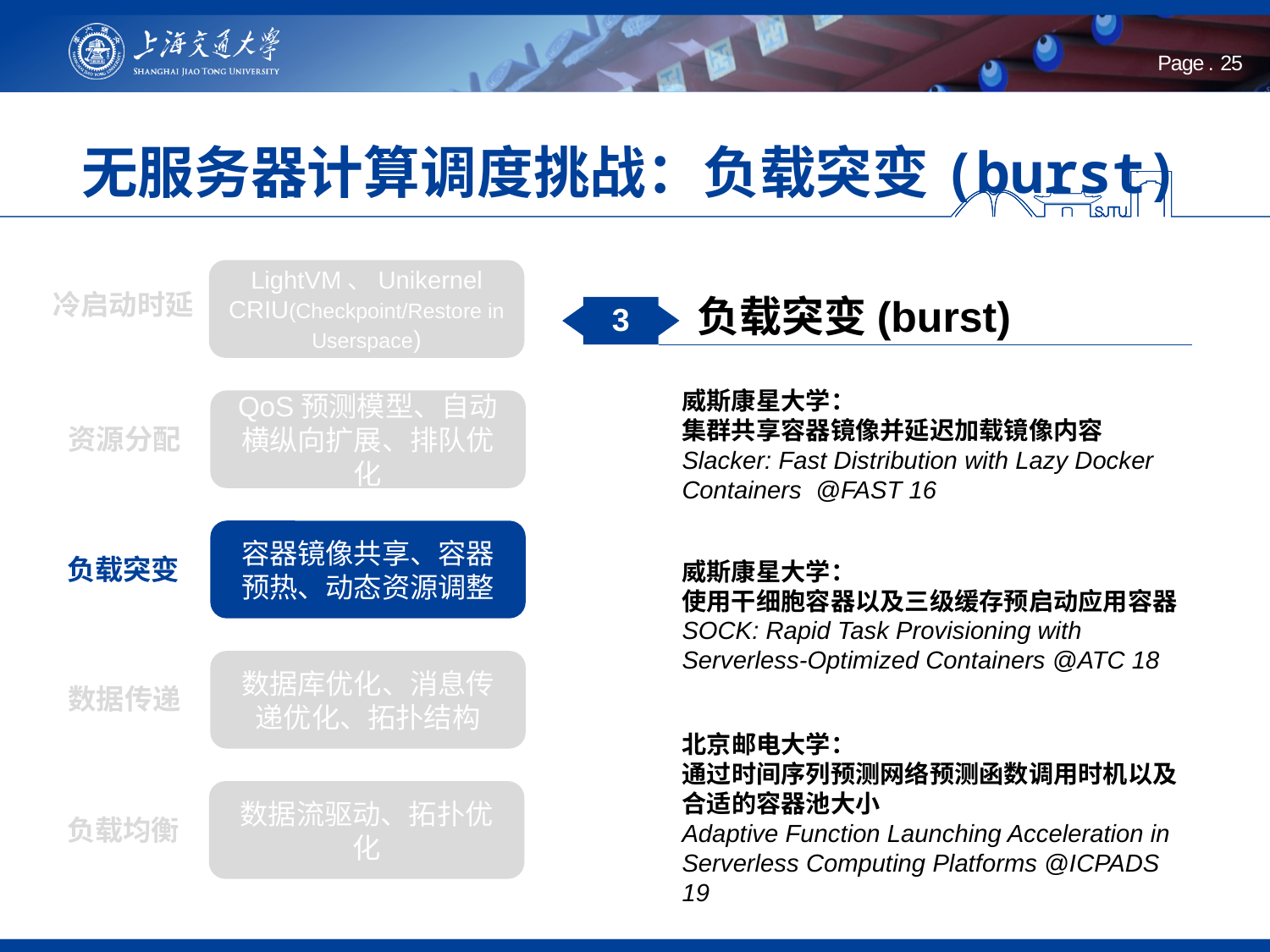

# 无服务器计算调度挑战：负载突变(burst)
LightVM、Unikernel
CRIU(Checkpoint/Restore in Userspace)
冷启动时延
负载突变(burst)
3

威斯康星大学：
集群共享容器镜像并延迟加载镜像内容
Slacker: Fast Distribution with Lazy Docker Containers  @FAST 16
QoS预测模型、自动横纵向扩展、排队优化
资源分配
容器镜像共享、容器预热、动态资源调整
负载突变
威斯康星大学：
使用干细胞容器以及三级缓存预启动应用容器
SOCK: Rapid Task Provisioning with Serverless-Optimized Containers @ATC 18
数据库优化、消息传递优化、拓扑结构
数据传递
北京邮电大学：
通过时间序列预测网络预测函数调用时机以及合适的容器池大小
Adaptive Function Launching Acceleration in Serverless Computing Platforms @ICPADS 19

数据流驱动、拓扑优化
负载均衡